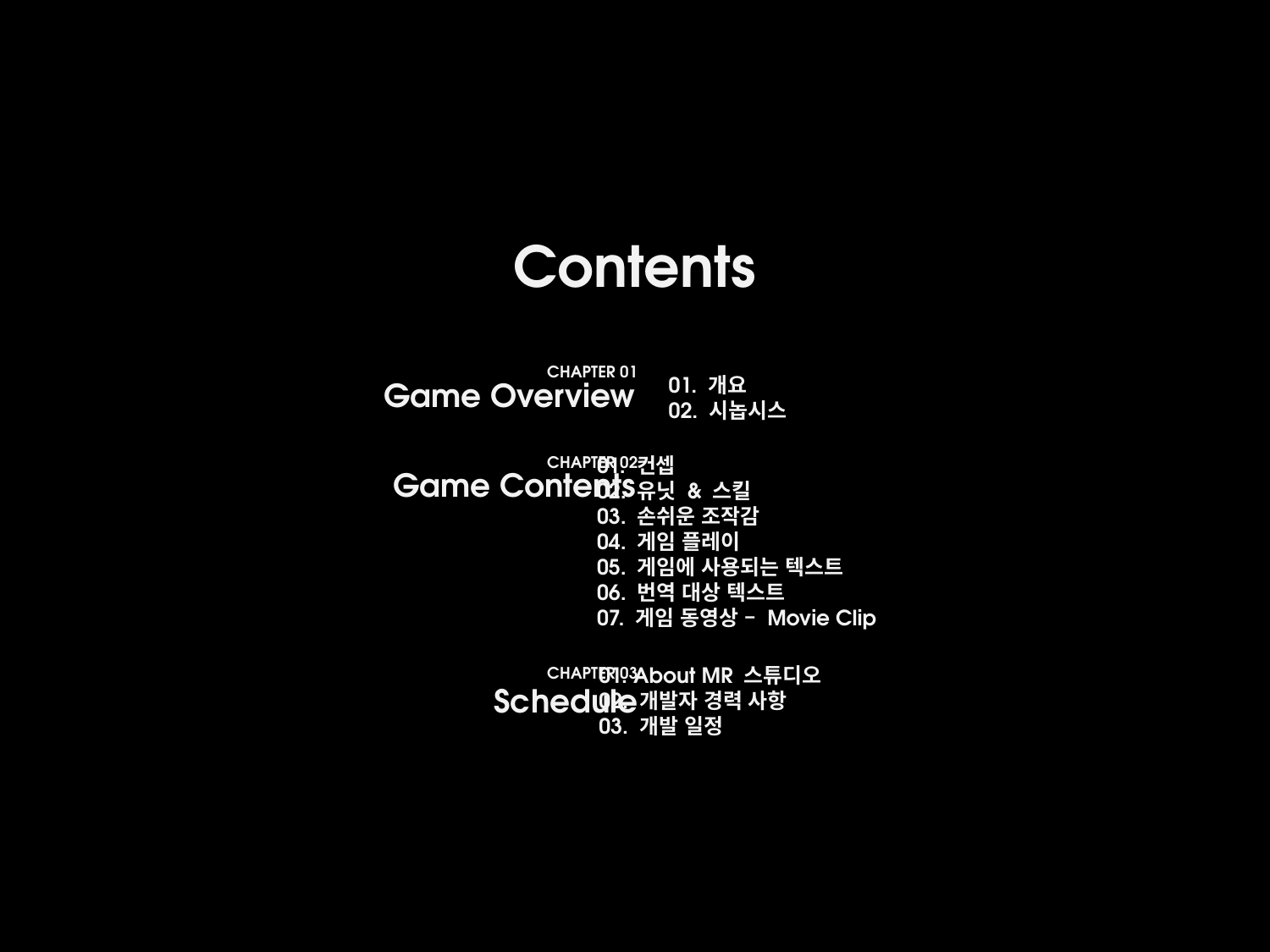

Contents
CHAPTER 01
01. 개요
02. 시놉시스
Game Overview
CHAPTER 02
01. 컨셉
02. 유닛 & 스킬
03. 손쉬운 조작감
04. 게임 플레이
05. 게임에 사용되는 텍스트
06. 번역 대상 텍스트
07. 게임 동영상 – Movie Clip
Game Contents
01. About MR 스튜디오
02. 개발자 경력 사항
03. 개발 일정
CHAPTER 03
Schedule